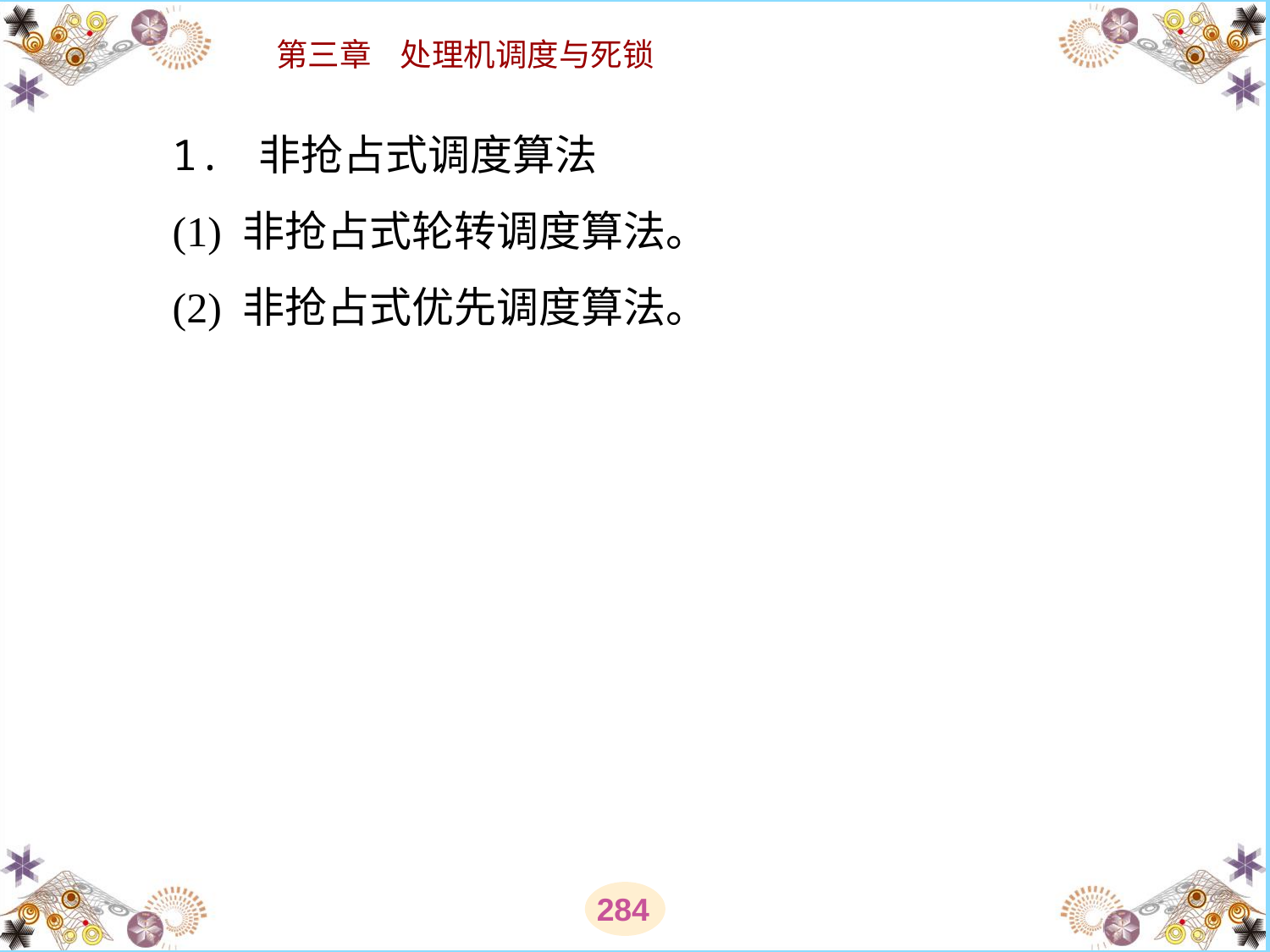

# 1. 非抢占式调度算法 　　(1) 非抢占式轮转调度算法。 　　(2) 非抢占式优先调度算法。